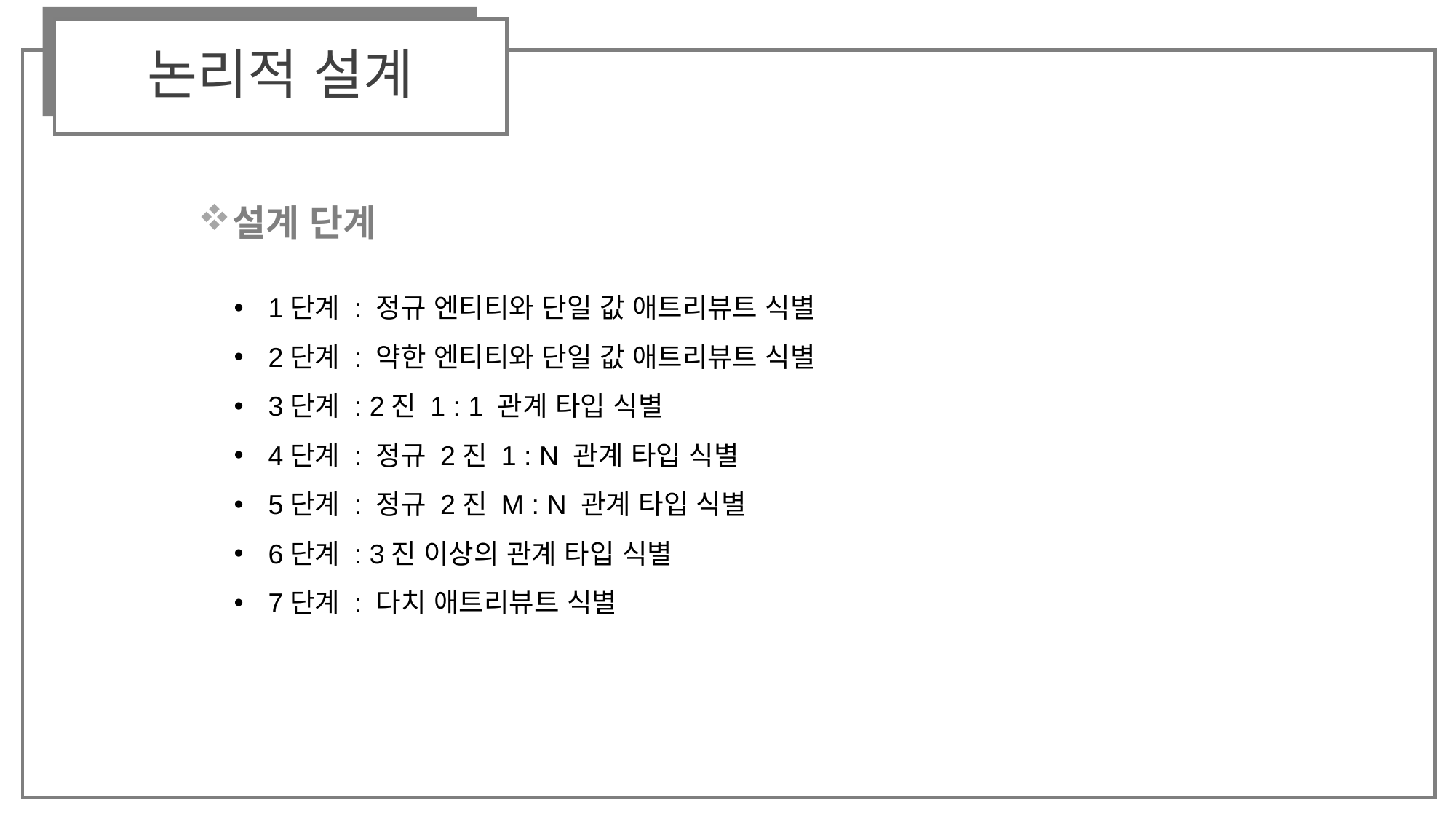

논리적 설계
설계 단계
1단계 : 정규 엔티티와 단일 값 애트리뷰트 식별
2단계 : 약한 엔티티와 단일 값 애트리뷰트 식별
3단계 : 2진 1 : 1 관계 타입 식별
4단계 : 정규 2진 1 : N 관계 타입 식별
5단계 : 정규 2진 M : N 관계 타입 식별
6단계 : 3진 이상의 관계 타입 식별
7단계 : 다치 애트리뷰트 식별